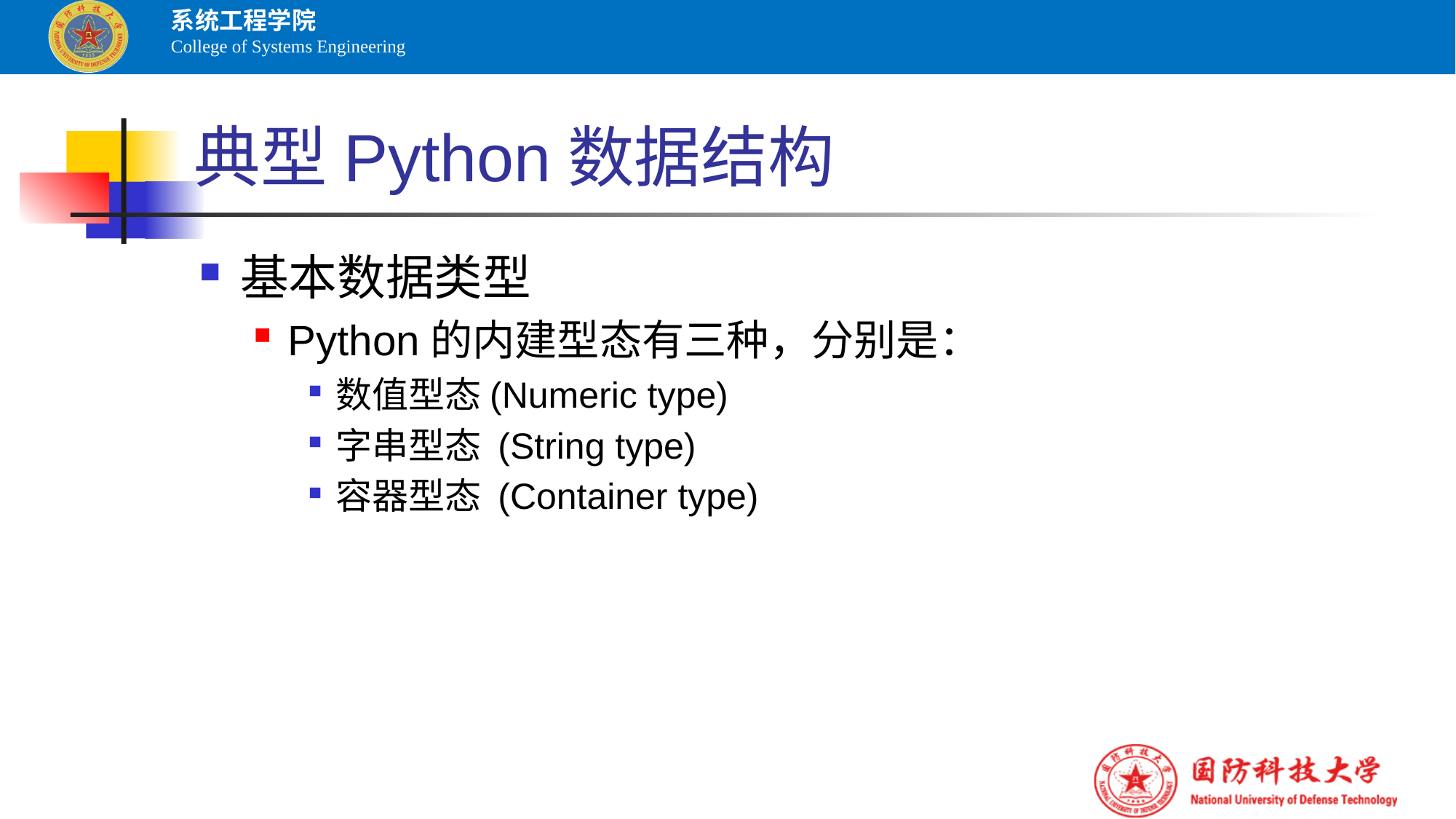

# 典型Python数据结构
基本数据类型
Python的内建型态有三种，分别是：
数值型态(Numeric type)
字串型态 (String type)
容器型态 (Container type)